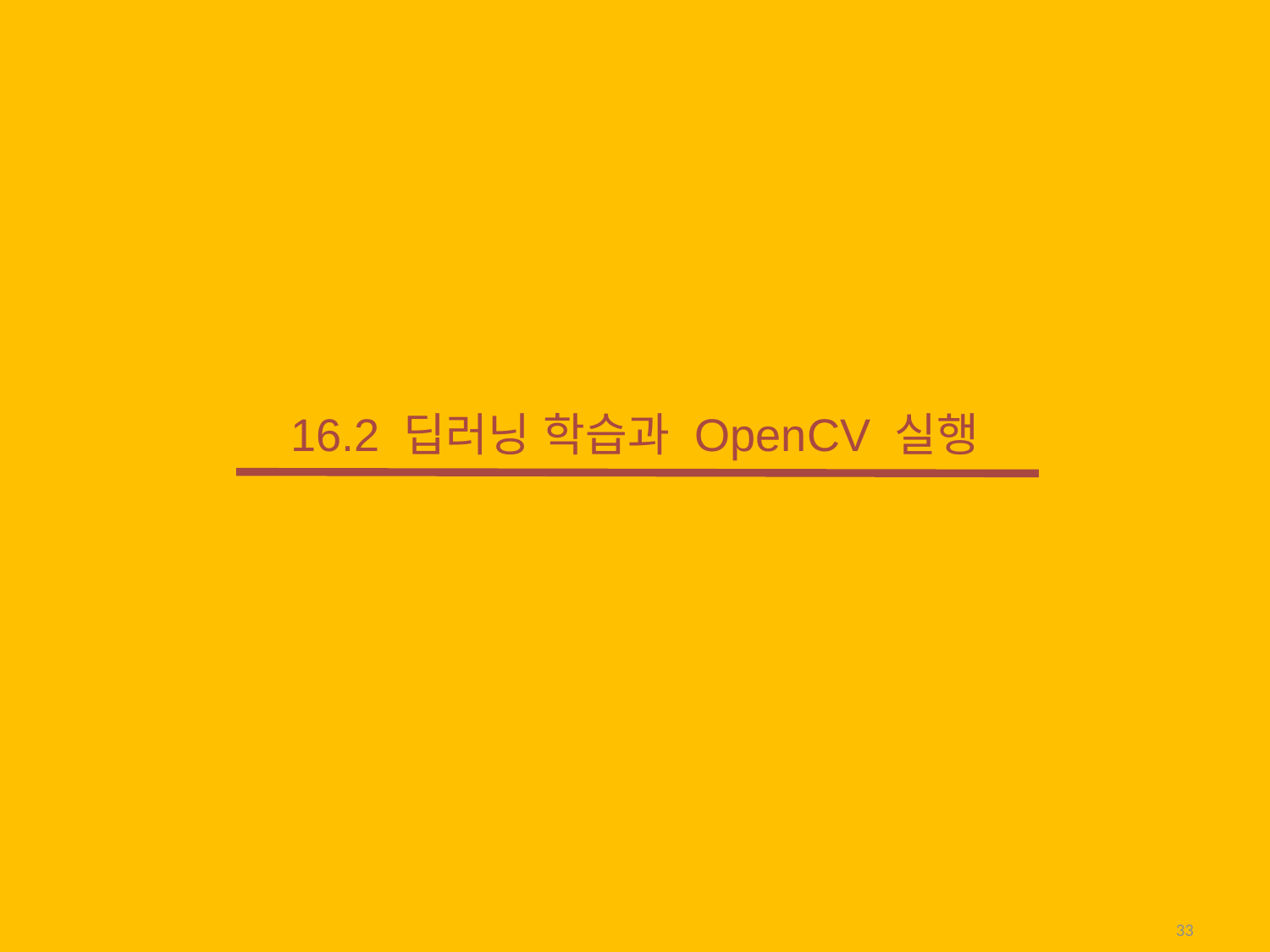

# 16.2 딥러닝 학습과 OpenCV 실행
33